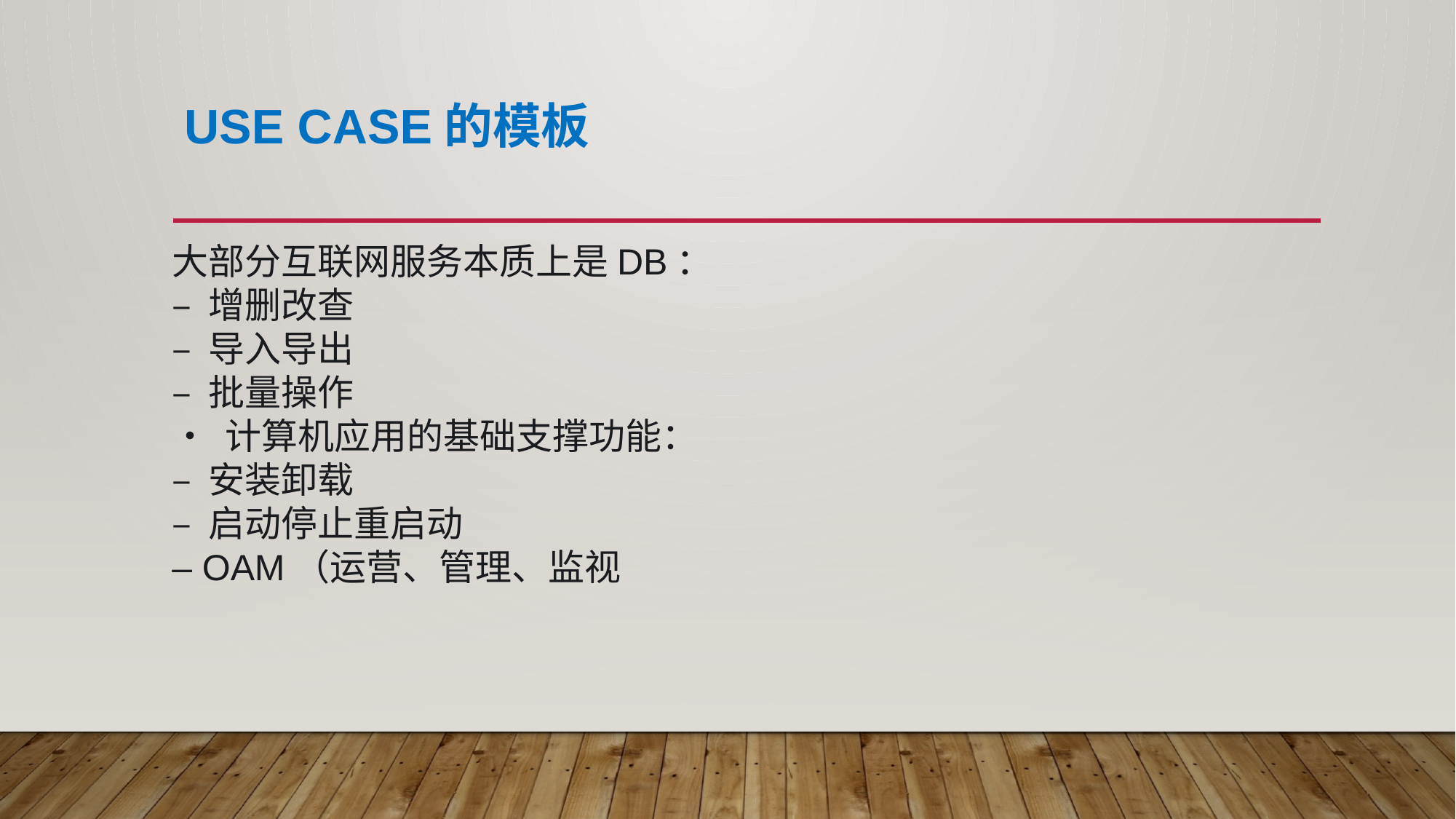

# Use Case的模板
大部分互联网服务本质上是DB：
– 增删改查
– 导入导出
– 批量操作
• 计算机应用的基础支撑功能：
– 安装卸载
– 启动停止重启动
– OAM（运营、管理、监视